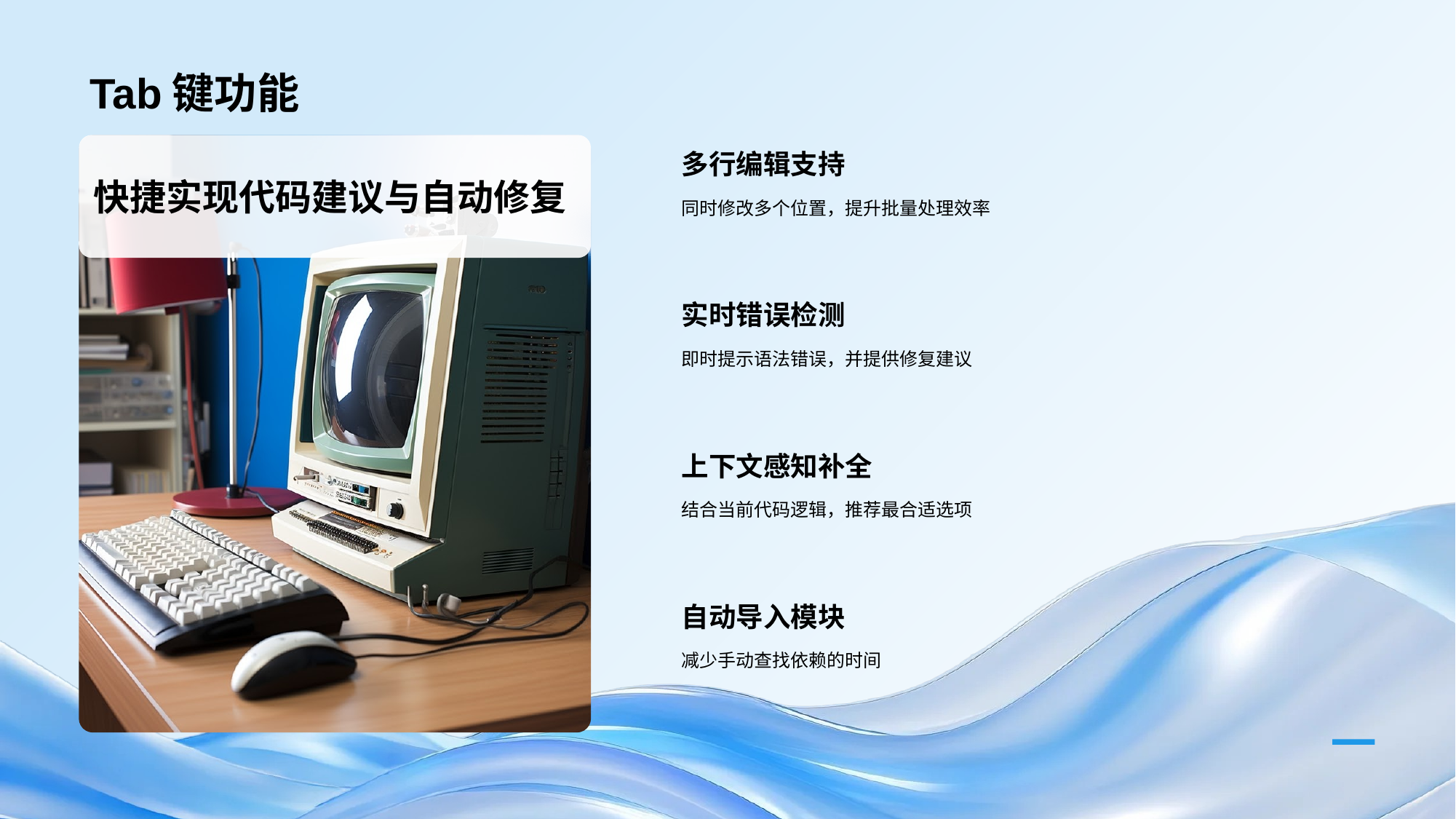

# Tab键功能
快捷实现代码建议与自动修复

多行编辑支持
同时修改多个位置，提升批量处理效率
实时错误检测
即时提示语法错误，并提供修复建议
上下文感知补全
结合当前代码逻辑，推荐最合适选项
自动导入模块
减少手动查找依赖的时间